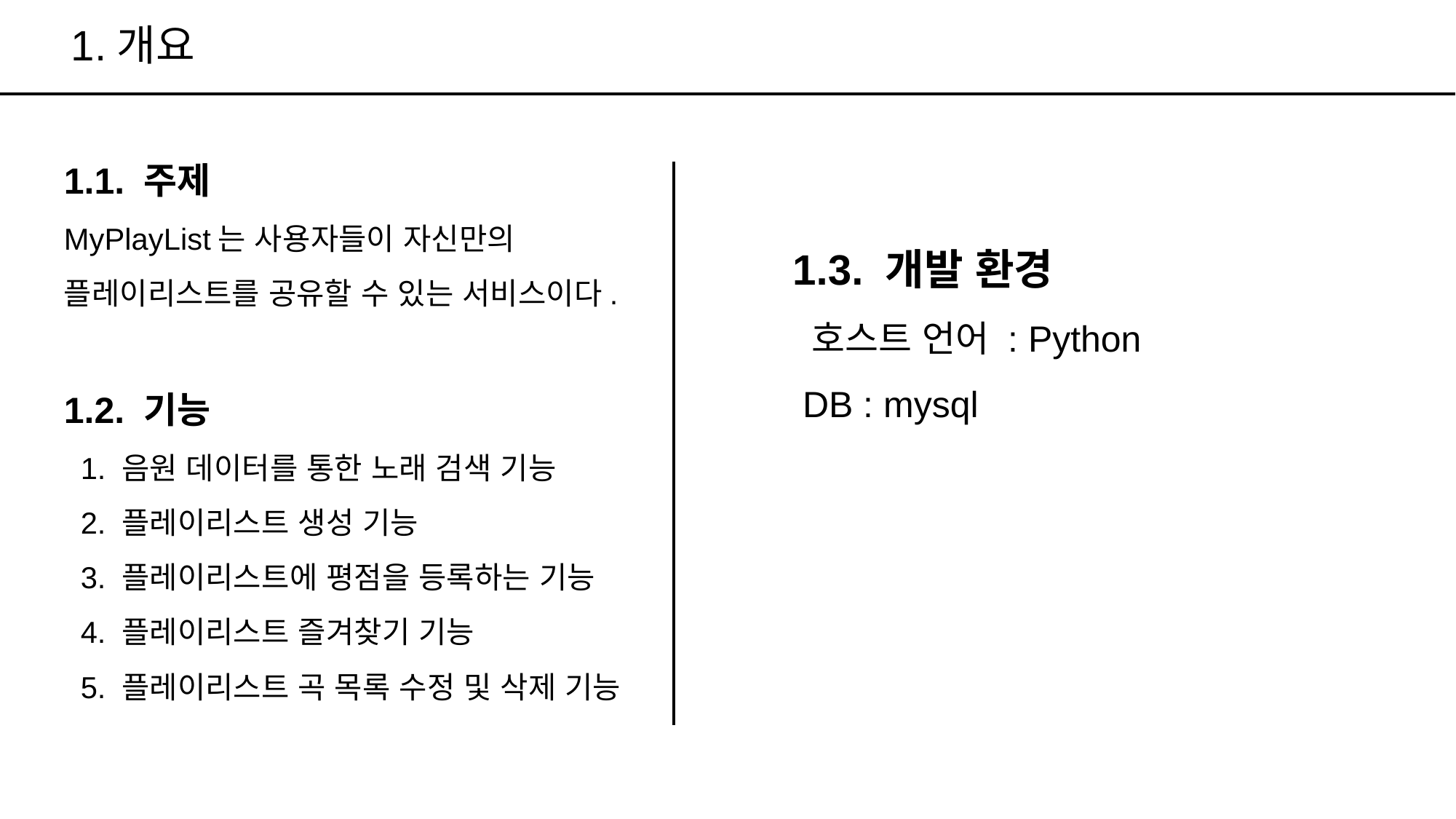

# 1.개요
1.1. 주제
MyPlayList는 사용자들이 자신만의 플레이리스트를 공유할 수 있는 서비스이다.

1.2. 기능
  1. 음원 데이터를 통한 노래 검색 기능
  2. 플레이리스트 생성 기능
  3. 플레이리스트에 평점을 등록하는 기능
  4. 플레이리스트 즐겨찾기 기능
  5. 플레이리스트 곡 목록 수정 및 삭제 기능

1.3. 개발 환경
 호스트 언어 : Python
 DB : mysql